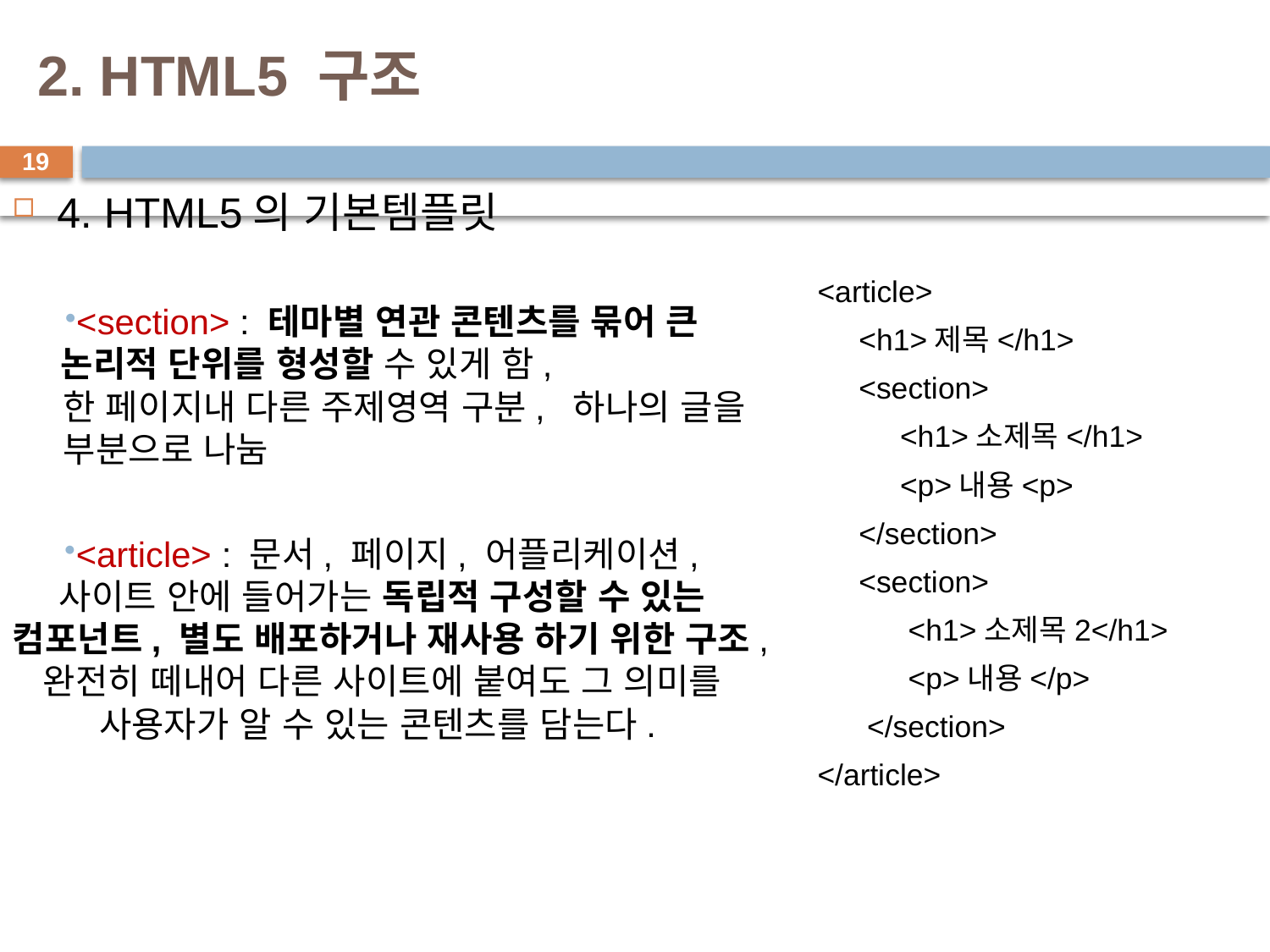

# 2. HTML5 구조
19
4. HTML5의 기본템플릿

<section> : 테마별 연관 콘텐츠를 묶어 큰
    논리적 단위를 형성할 수 있게 함,
한 페이지내 다른 주제영역 구분,  하나의 글을 부분으로 나눔

<article> : 문서, 페이지, 어플리케이션, 사이트 안에 들어가는 독립적 구성할 수 있는 컴포넌트, 별도 배포하거나 재사용 하기 위한 구조,
완전히 떼내어 다른 사이트에 붙여도 그 의미를 사용자가 알 수 있는 콘텐츠를 담는다.

<article>
     <h1>제목</h1>
     <section>
          <h1>소제목</h1>
          <p>내용<p>
     </section>
     <section>
           <h1>소제목2</h1>
           <p>내용</p>
      </section>
</article>